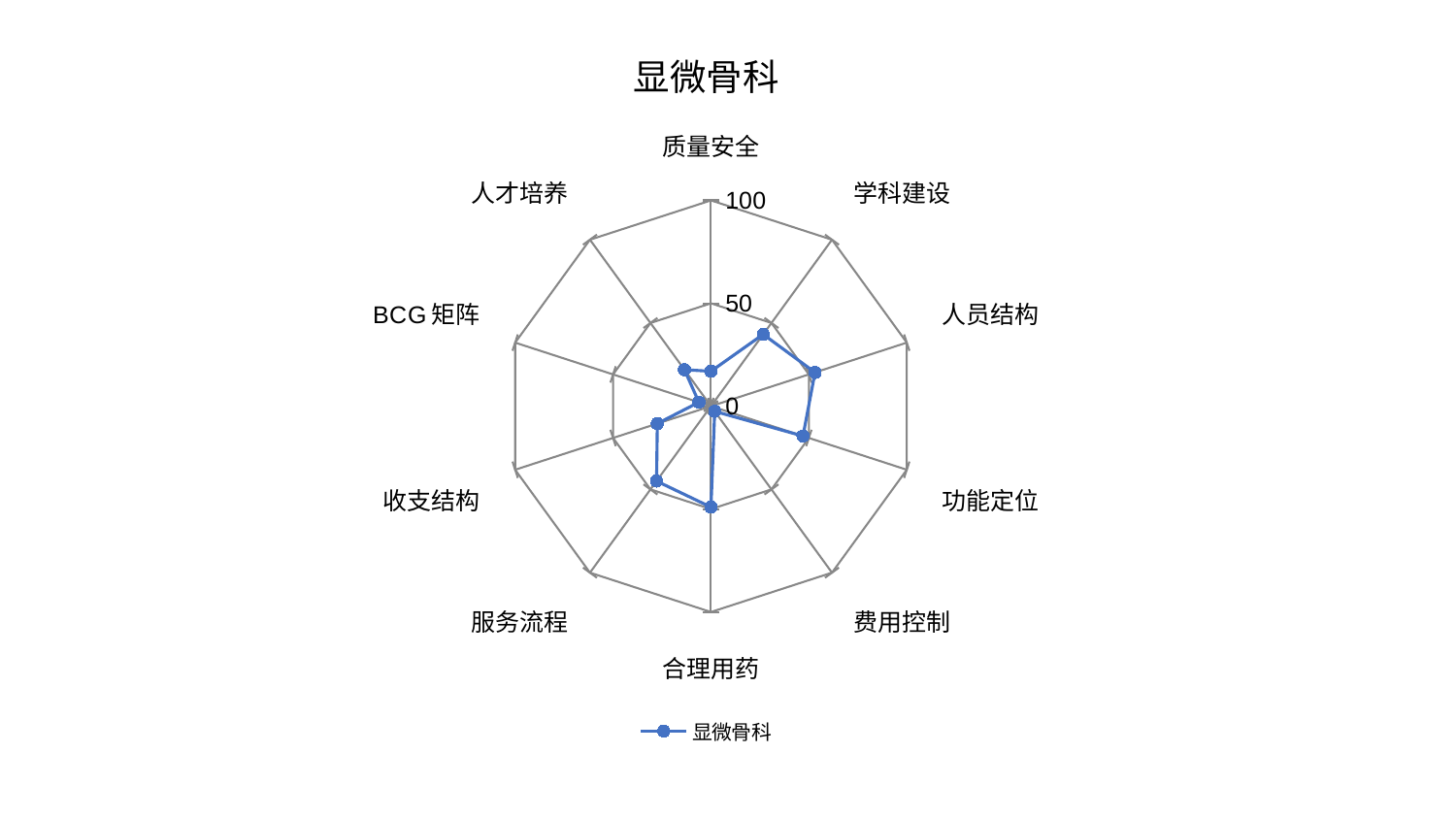

### Chart: 显微骨科

| Category | 显微骨科 |
|---|---|
| 质量安全 | 16.958346566054765 |
| 学科建设 | 43.174013865303095 |
| 人员结构 | 53.13921722167576 |
| 功能定位 | 47.00179722218822 |
| 费用控制 | 3.106287180593891 |
| 合理用药 | 49.05842766094619 |
| 服务流程 | 44.97851385532826 |
| 收支结构 | 27.409470624422173 |
| BCG矩阵 | 6.203891596083179 |
| 人才培养 | 21.949515550783957 |
153